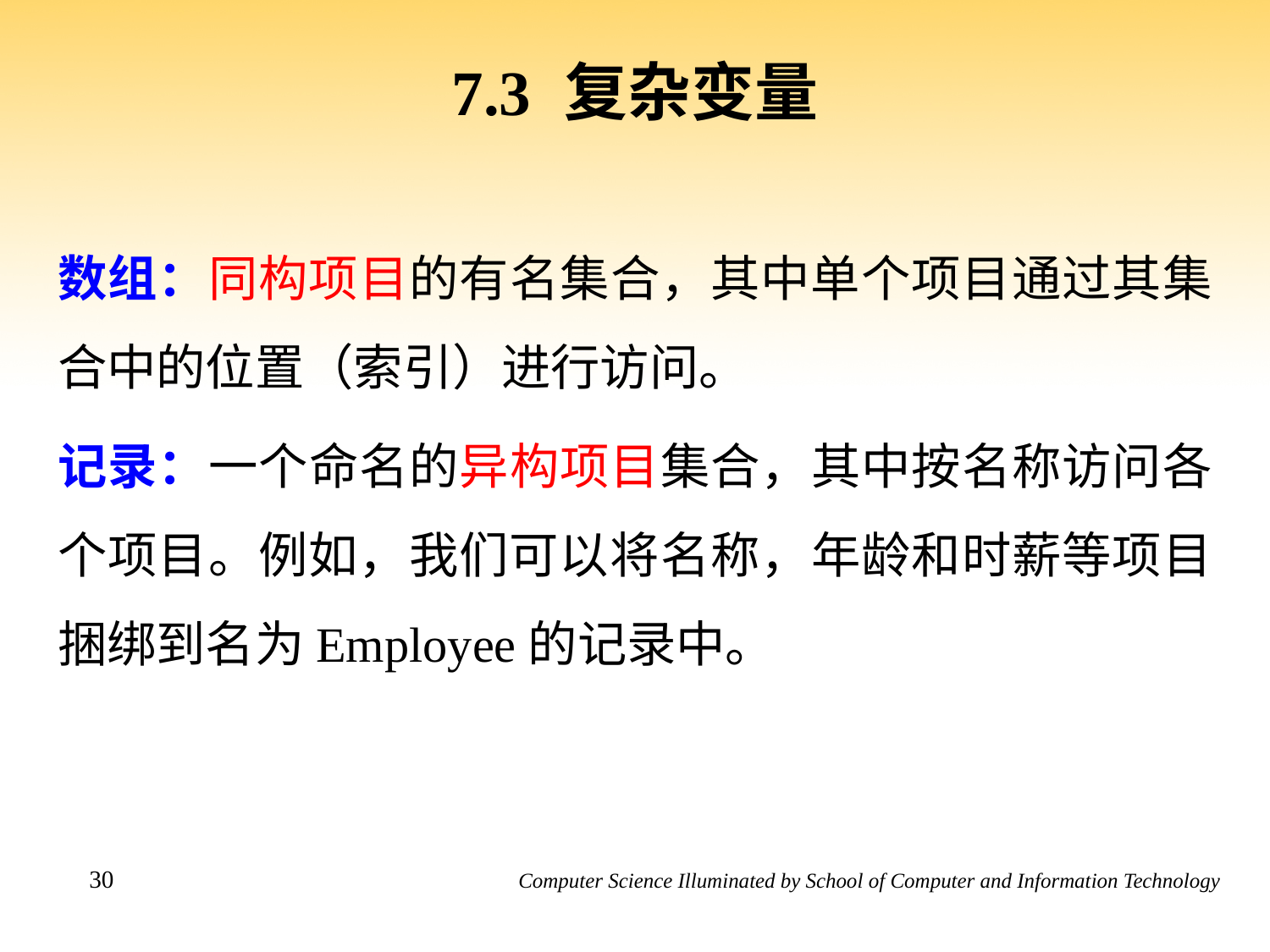

7.3 复杂变量
数组：同构项目的有名集合，其中单个项目通过其集合中的位置（索引）进行访问。
记录：一个命名的异构项目集合，其中按名称访问各个项目。例如，我们可以将名称，年龄和时薪等项目捆绑到名为Employee的记录中。
30